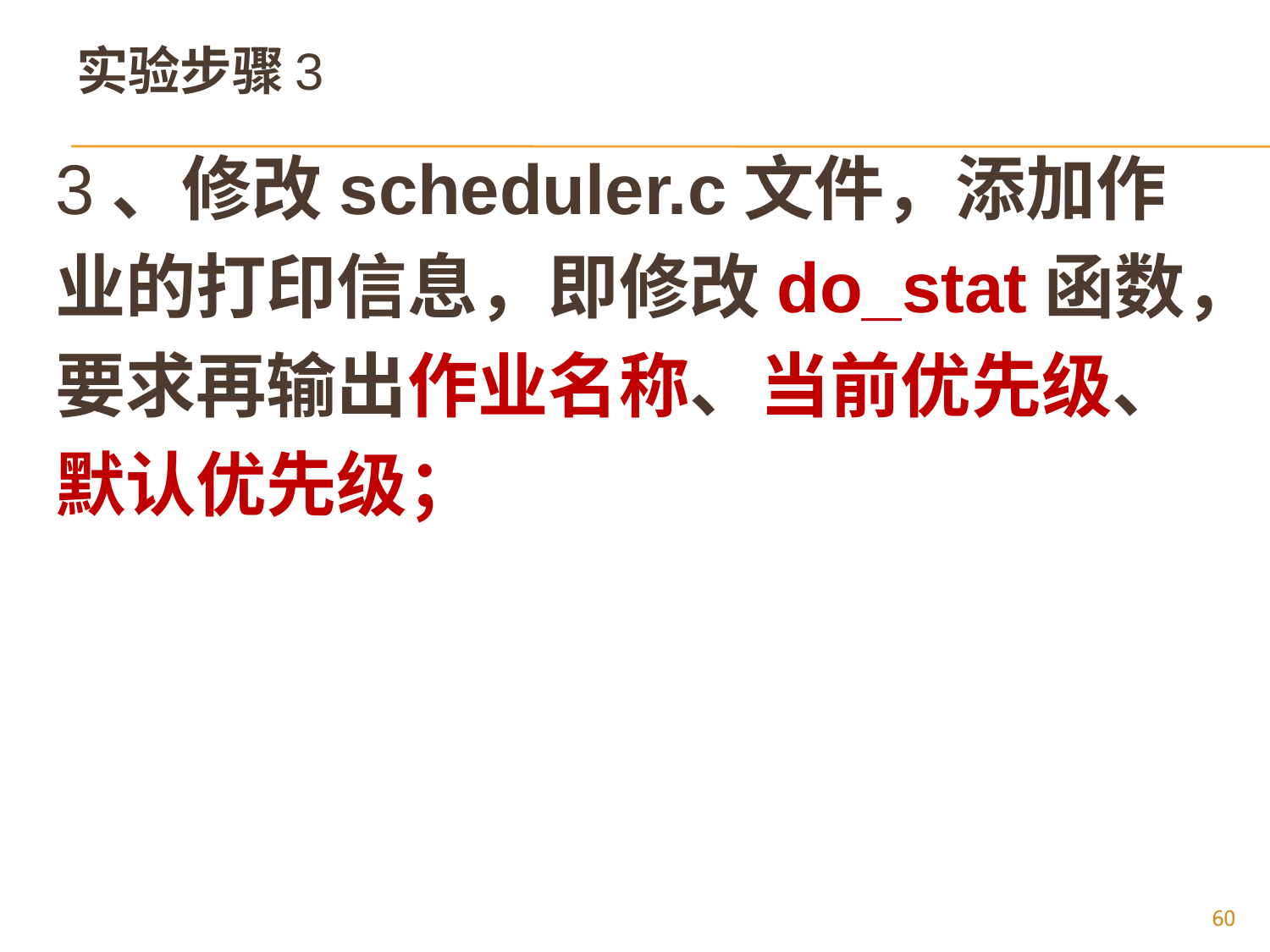

# 实验步骤3
3、修改scheduler.c文件，添加作
业的打印信息，即修改do_stat函数，
要求再输出作业名称、当前优先级、
默认优先级；
60